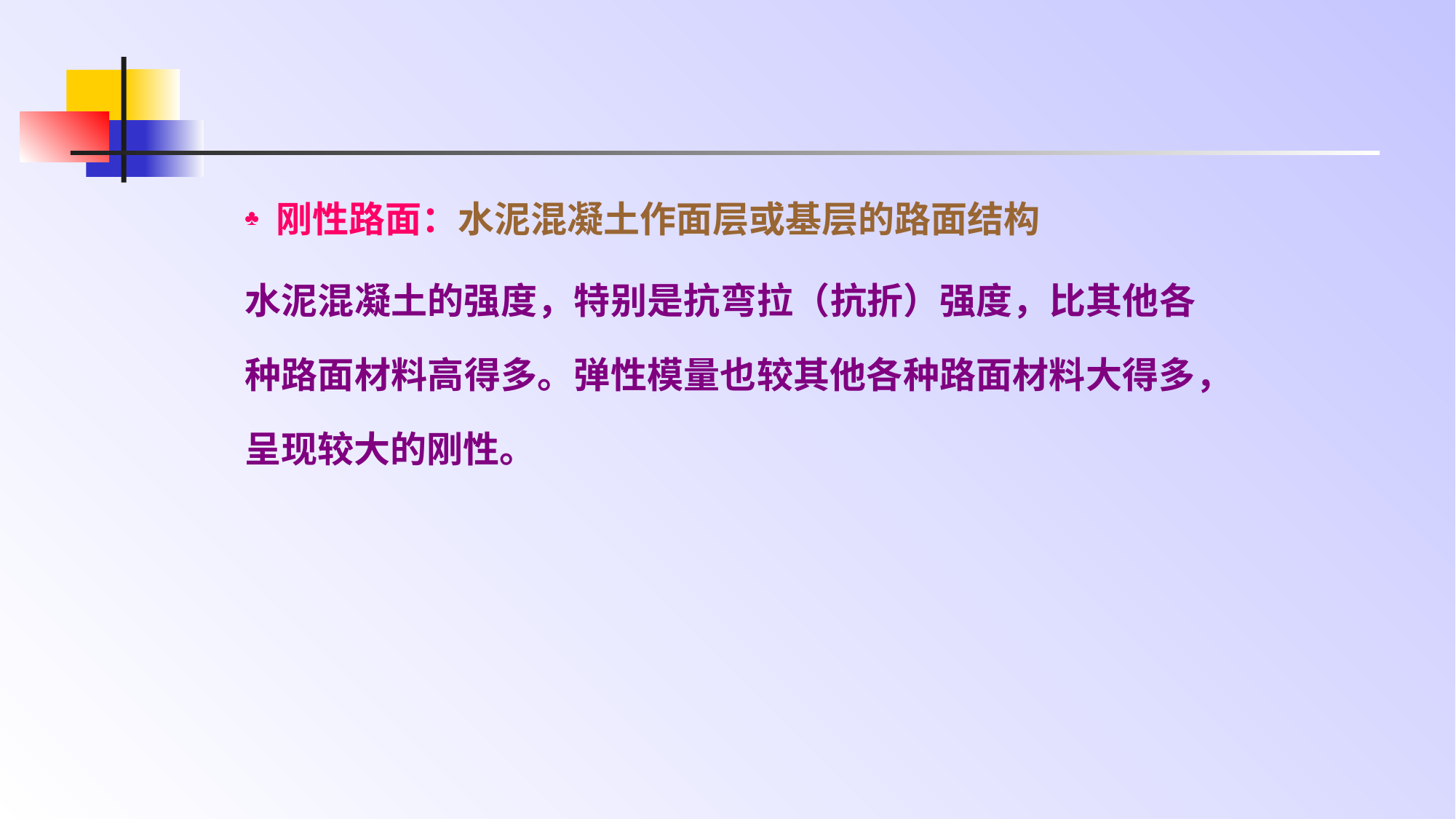

刚性路面：水泥混凝土作面层或基层的路面结构
水泥混凝土的强度，特别是抗弯拉（抗折）强度，比其他各种路面材料高得多。弹性模量也较其他各种路面材料大得多，呈现较大的刚性。